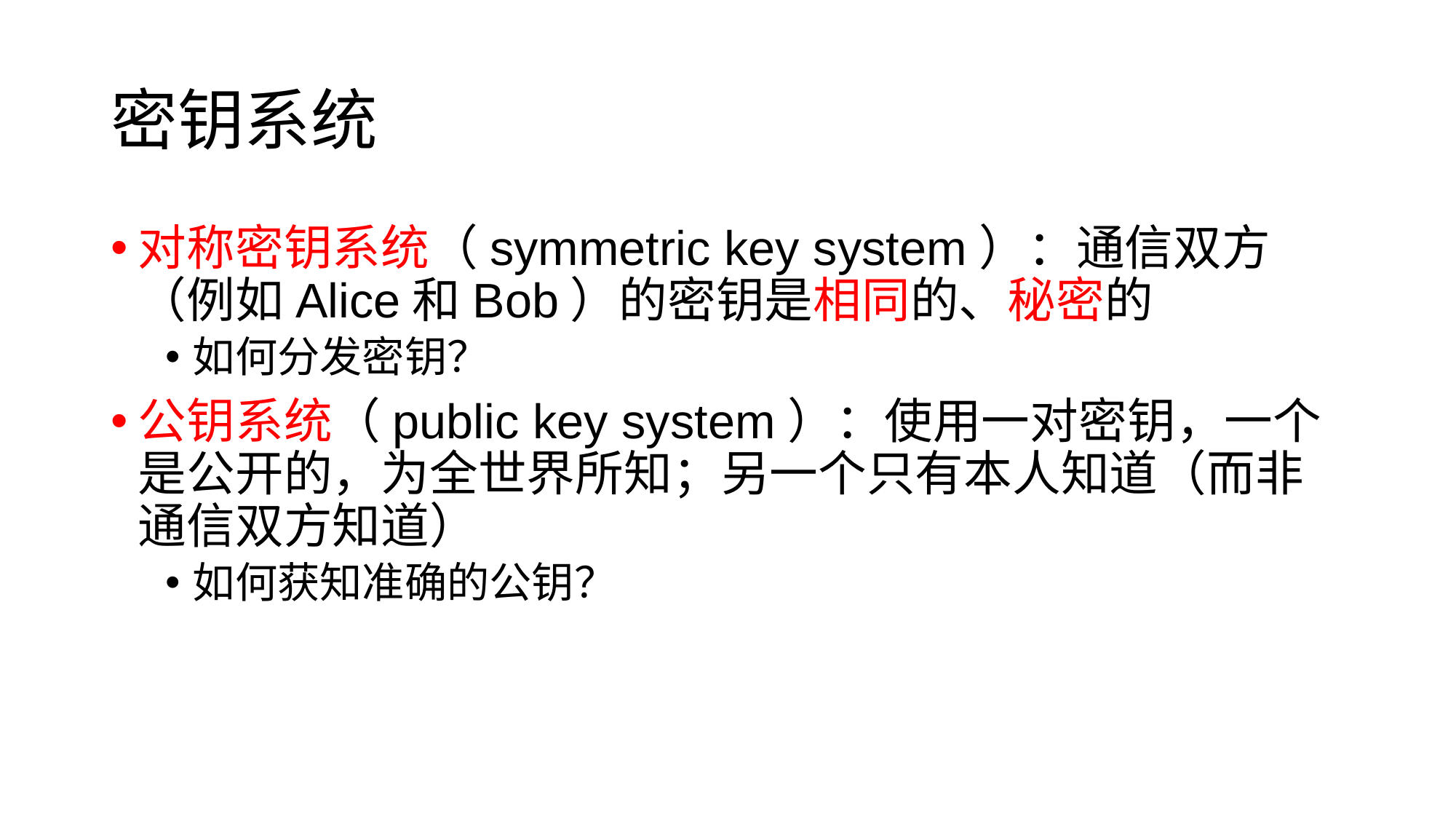

# 密钥系统
对称密钥系统（symmetric key system）：通信双方（例如Alice和Bob）的密钥是相同的、秘密的
如何分发密钥？
公钥系统（public key system）：使用一对密钥，一个是公开的，为全世界所知；另一个只有本人知道（而非通信双方知道）
如何获知准确的公钥？